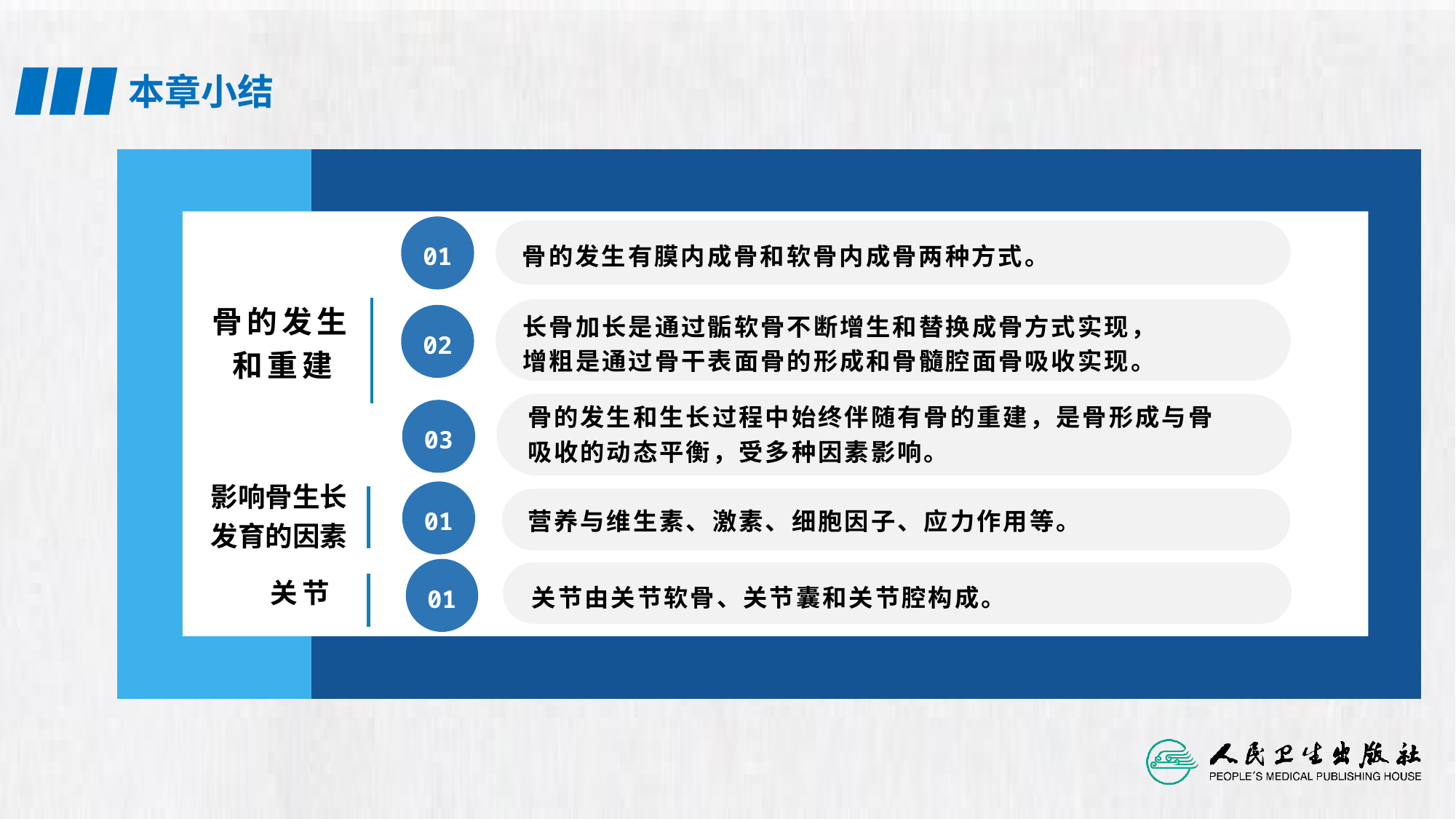

骨的发生有膜内成骨和软骨内成骨两种方式。
01
骨的发生和重建

长骨加长是通过骺软骨不断增生和替换成骨方式实现，
增粗是通过骨干表面骨的形成和骨髓腔面骨吸收实现。
02
骨的发生和生长过程中始终伴随有骨的重建，是骨形成与骨吸收的动态平衡，受多种因素影响。

03
影响骨生长发育的因素

营养与维生素、激素、细胞因子、应力作用等。

01

关节由关节软骨、关节囊和关节腔构成。

关节
01